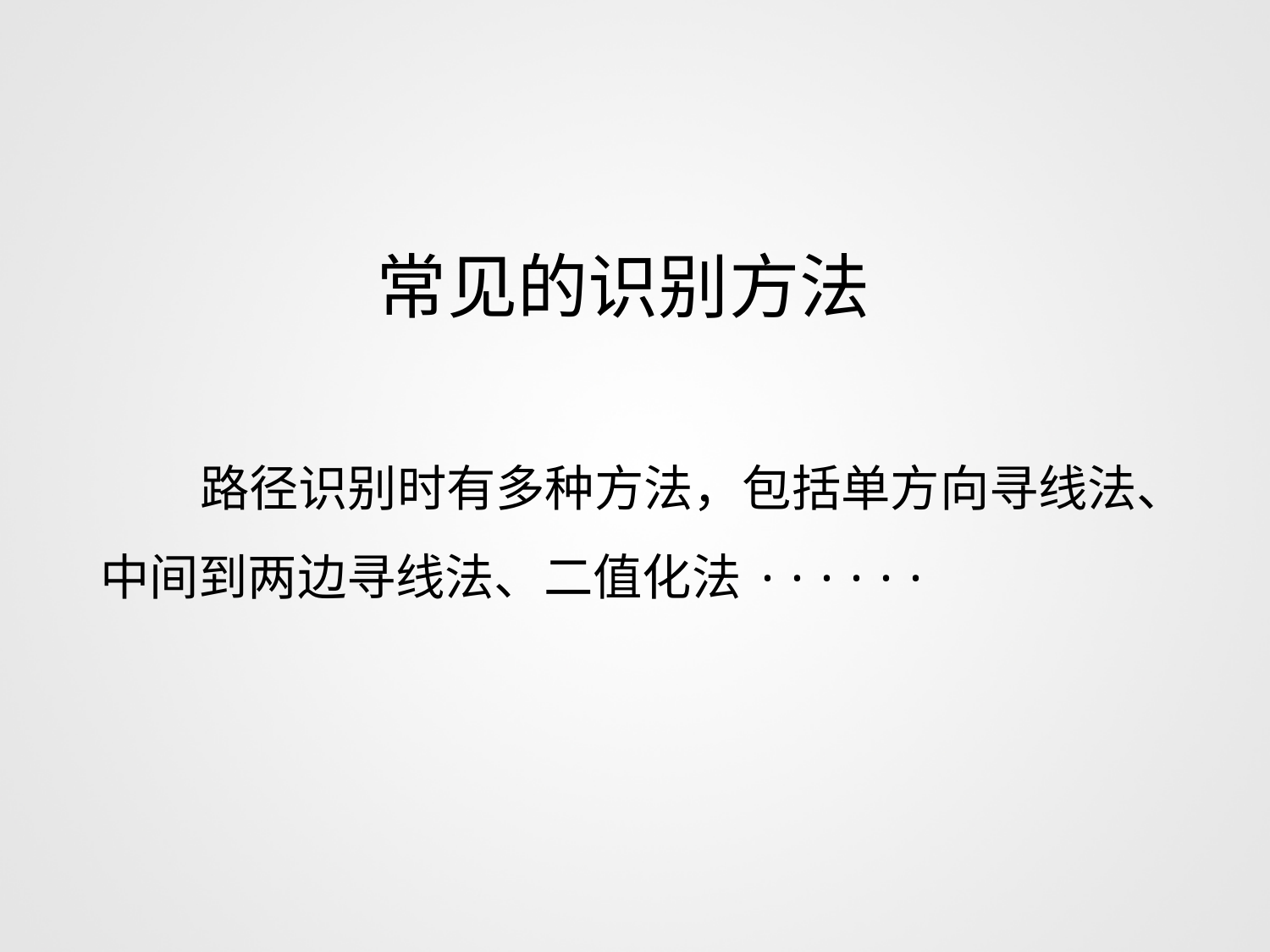

# 常见的识别方法
路径识别时有多种方法，包括单方向寻线法、中间到两边寻线法、二值化法······